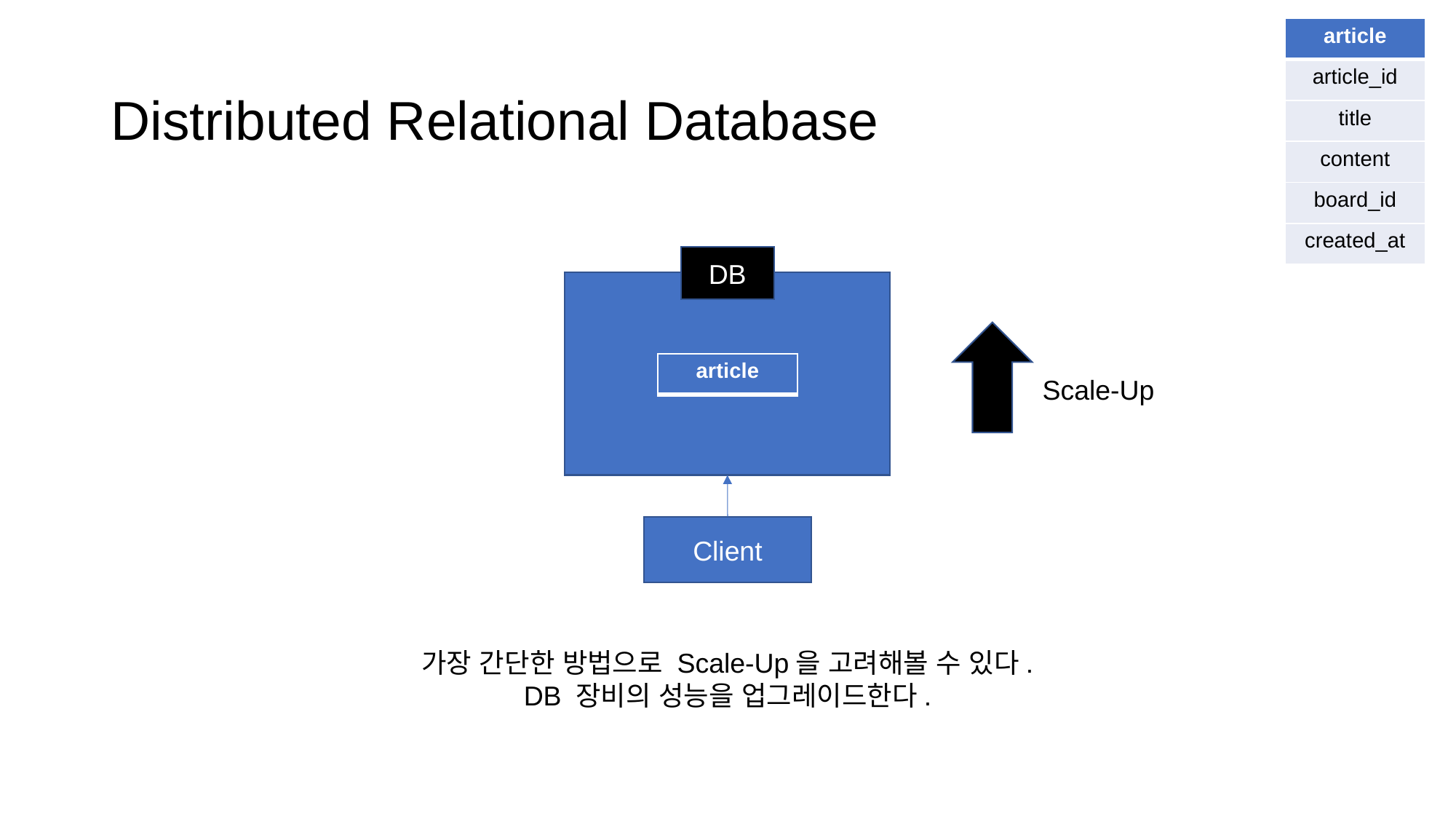

| article |
| --- |
| article\_id |
| title |
| content |
| board\_id |
| created\_at |
# Distributed Relational Database
DB

| article |
| --- |
Scale-Up
Client
가장 간단한 방법으로 Scale-Up을 고려해볼 수 있다.
DB 장비의 성능을 업그레이드한다.